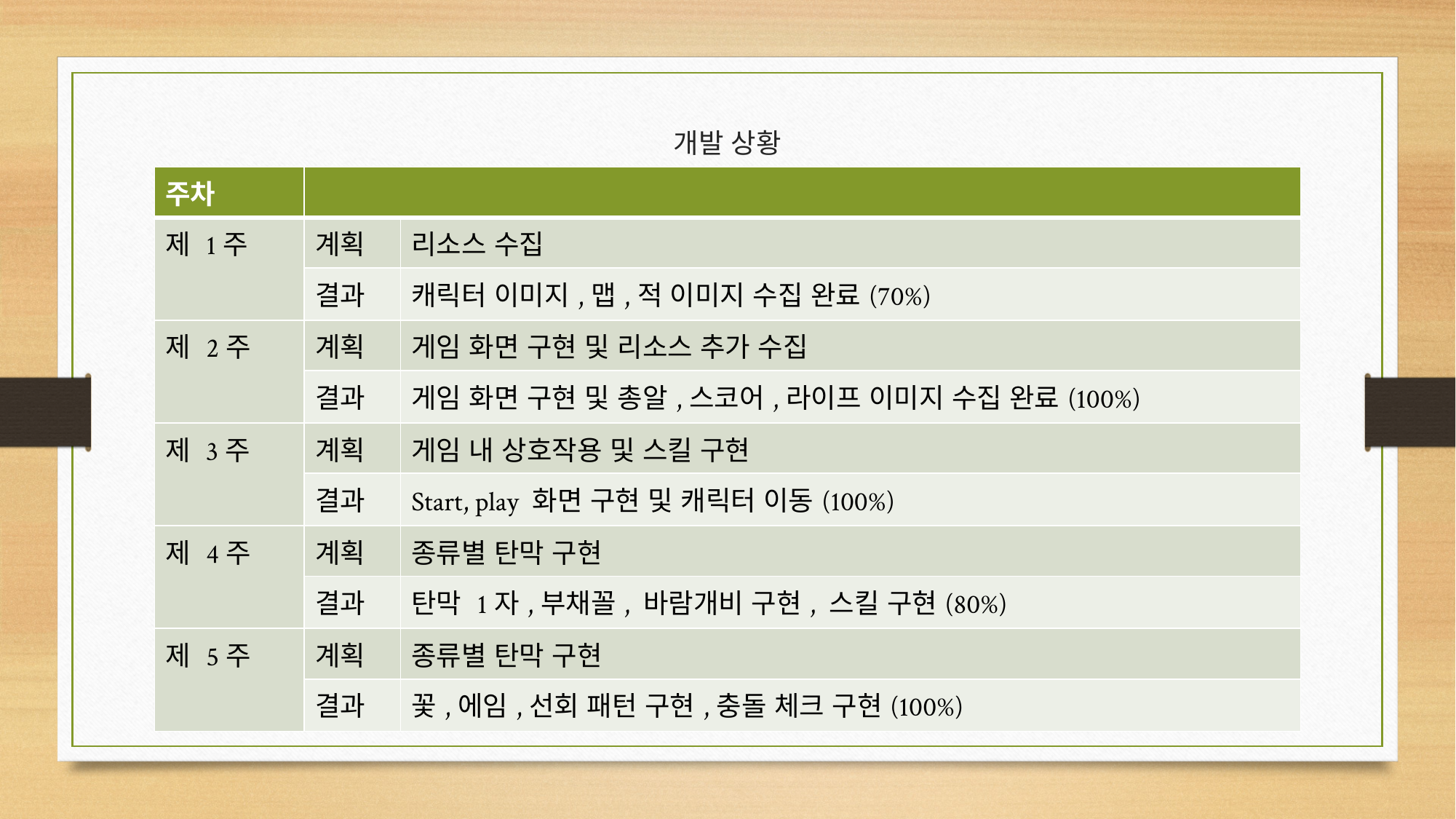

# 개발 상황
| 주차 |  |  |
| --- | --- | --- |
| 제 1주 | 계획 | 리소스 수집 |
|  | 결과 | 캐릭터 이미지,맵,적 이미지 수집 완료(70%) |
| 제 2주 | 계획 | 게임 화면 구현 및 리소스 추가 수집 |
|  | 결과 | 게임 화면 구현 및 총알,스코어,라이프 이미지 수집 완료(100%) |
| 제 3주 | 계획 | 게임 내 상호작용 및 스킬 구현 |
|  | 결과 | Start, play 화면 구현 및 캐릭터 이동(100%) |
| 제 4주 | 계획 | 종류별 탄막 구현 |
|  | 결과 | 탄막 1자,부채꼴, 바람개비 구현, 스킬 구현(80%) |
| 제 5주 | 계획 | 종류별 탄막 구현 |
|  | 결과 | 꽃,에임,선회 패턴 구현,충돌 체크 구현(100%) |